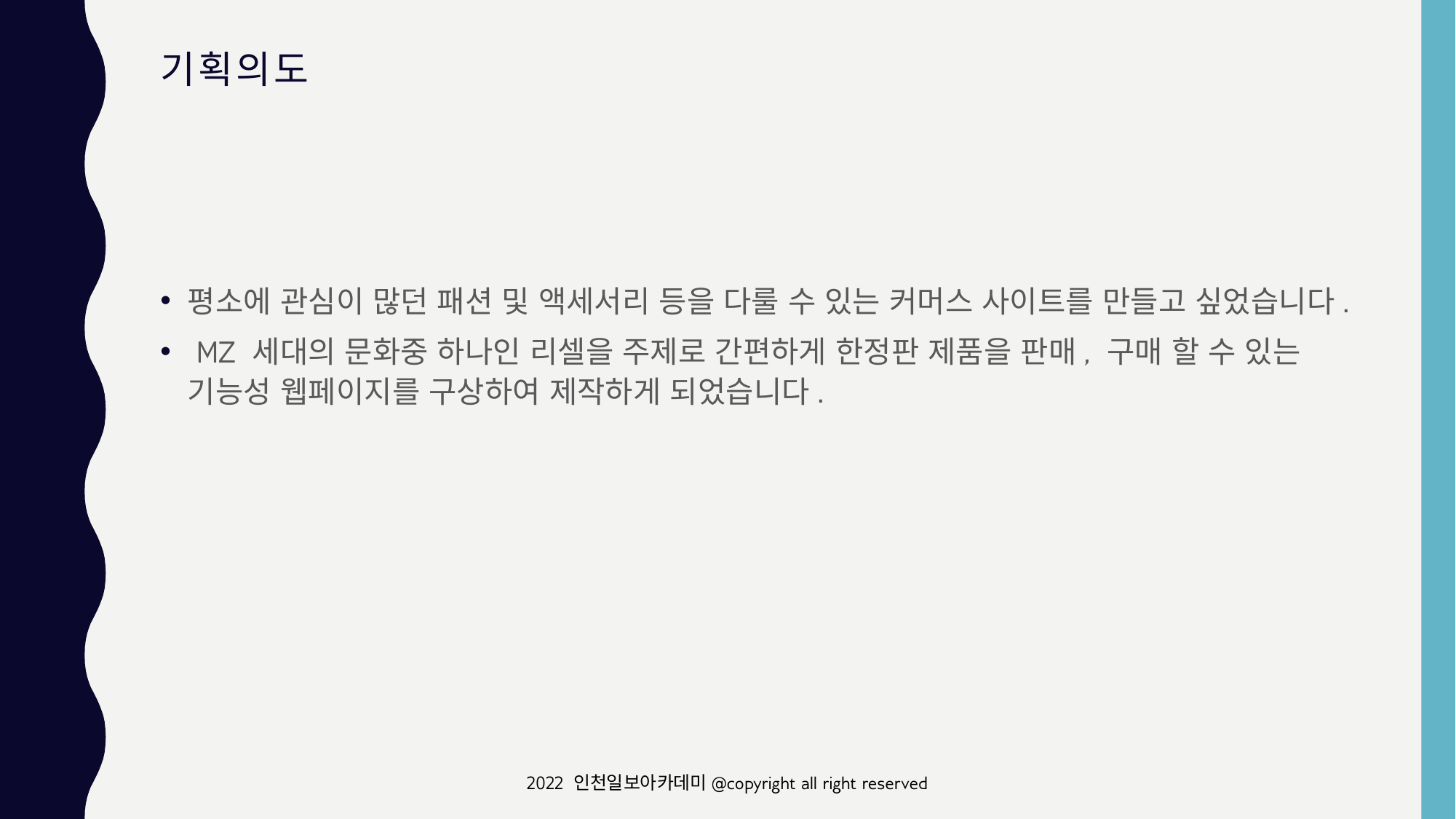

# 기획의도
평소에 관심이 많던 패션 및 액세서리 등을 다룰 수 있는 커머스 사이트를 만들고 싶었습니다.
 MZ 세대의 문화중 하나인 리셀을 주제로 간편하게 한정판 제품을 판매, 구매 할 수 있는 기능성 웹페이지를 구상하여 제작하게 되었습니다.
2022 인천일보아카데미@copyright all right reserved